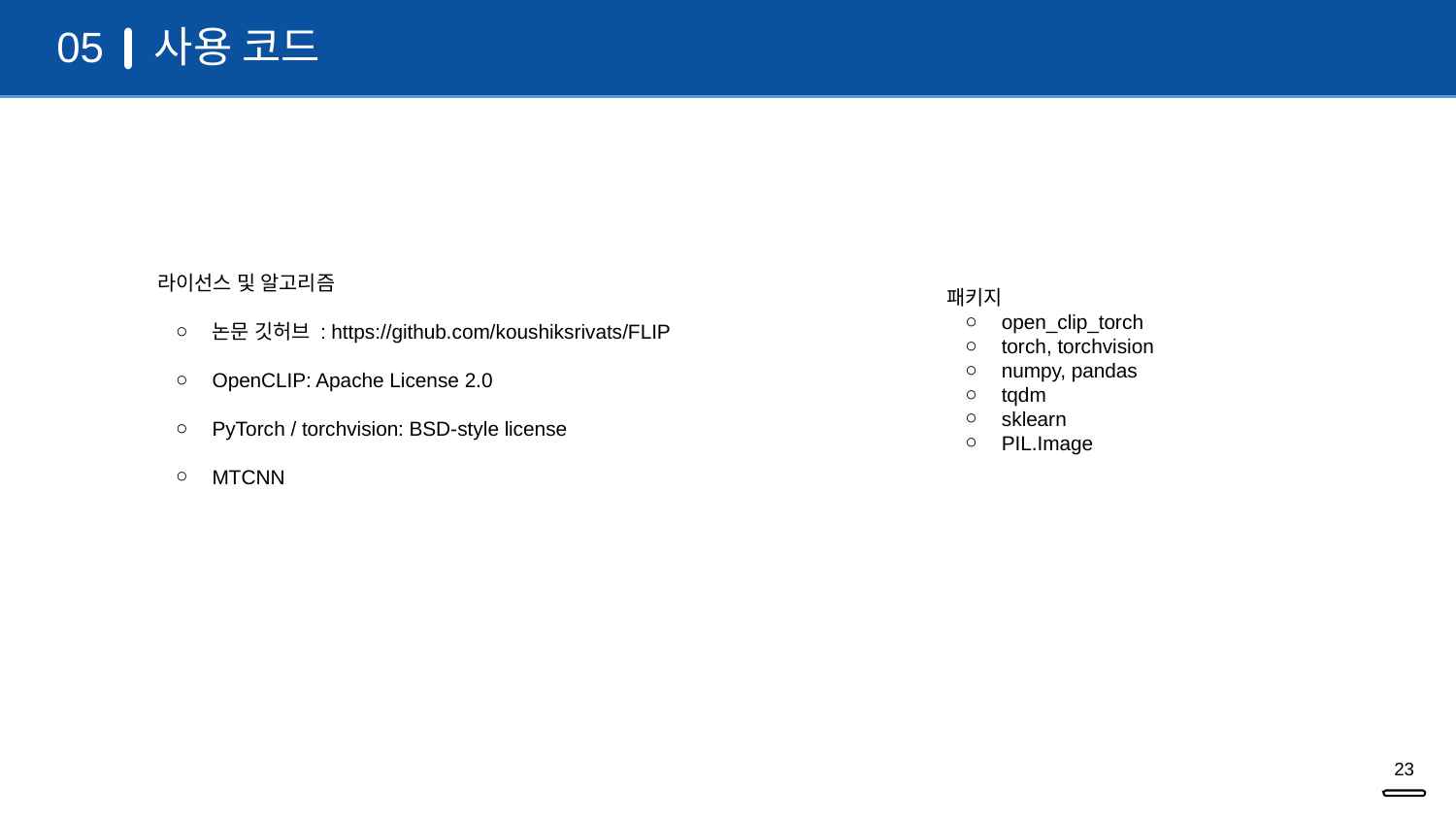

사용 코드
05
라이선스 및 알고리즘

논문 깃허브 : https://github.com/koushiksrivats/FLIP

OpenCLIP: Apache License 2.0
PyTorch / torchvision: BSD-style license

MTCNN

패키지
open_clip_torch
torch, torchvision
numpy, pandas
tqdm
sklearn
PIL.Image

23